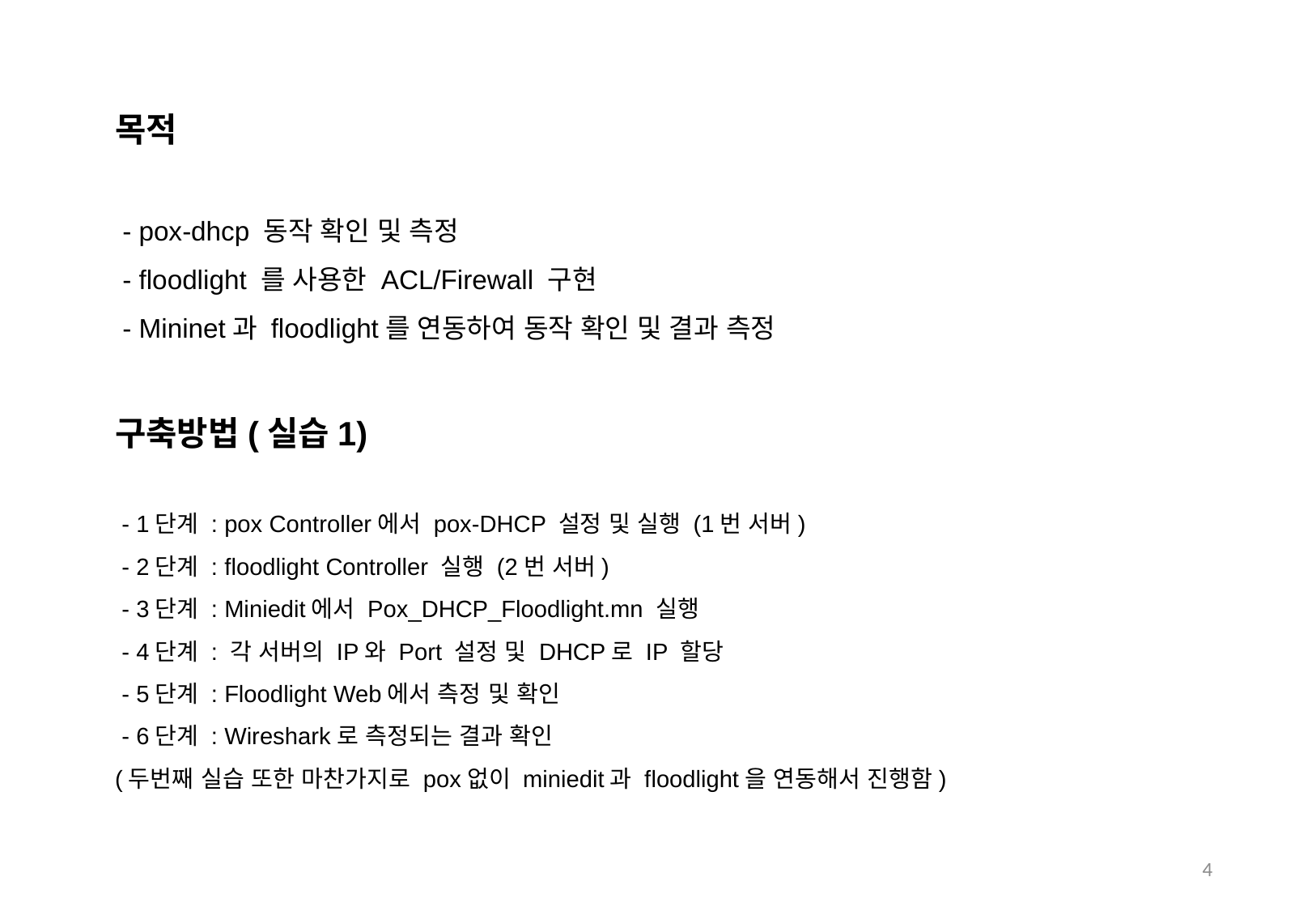

목적

 - pox-dhcp 동작 확인 및 측정
 - floodlight 를 사용한 ACL/Firewall 구현
 - Mininet과 floodlight를 연동하여 동작 확인 및 결과 측정

구축방법(실습1)

 - 1단계 : pox Controller에서 pox-DHCP 설정 및 실행 (1번 서버)
 - 2단계 : floodlight Controller 실행 (2번 서버)
 - 3단계 : Miniedit에서 Pox_DHCP_Floodlight.mn 실행
 - 4단계 : 각 서버의 IP와 Port 설정 및 DHCP로 IP 할당
 - 5단계 : Floodlight Web에서 측정 및 확인
 - 6단계 : Wireshark로 측정되는 결과 확인
(두번째 실습 또한 마찬가지로 pox없이 miniedit과 floodlight을 연동해서 진행함)

4